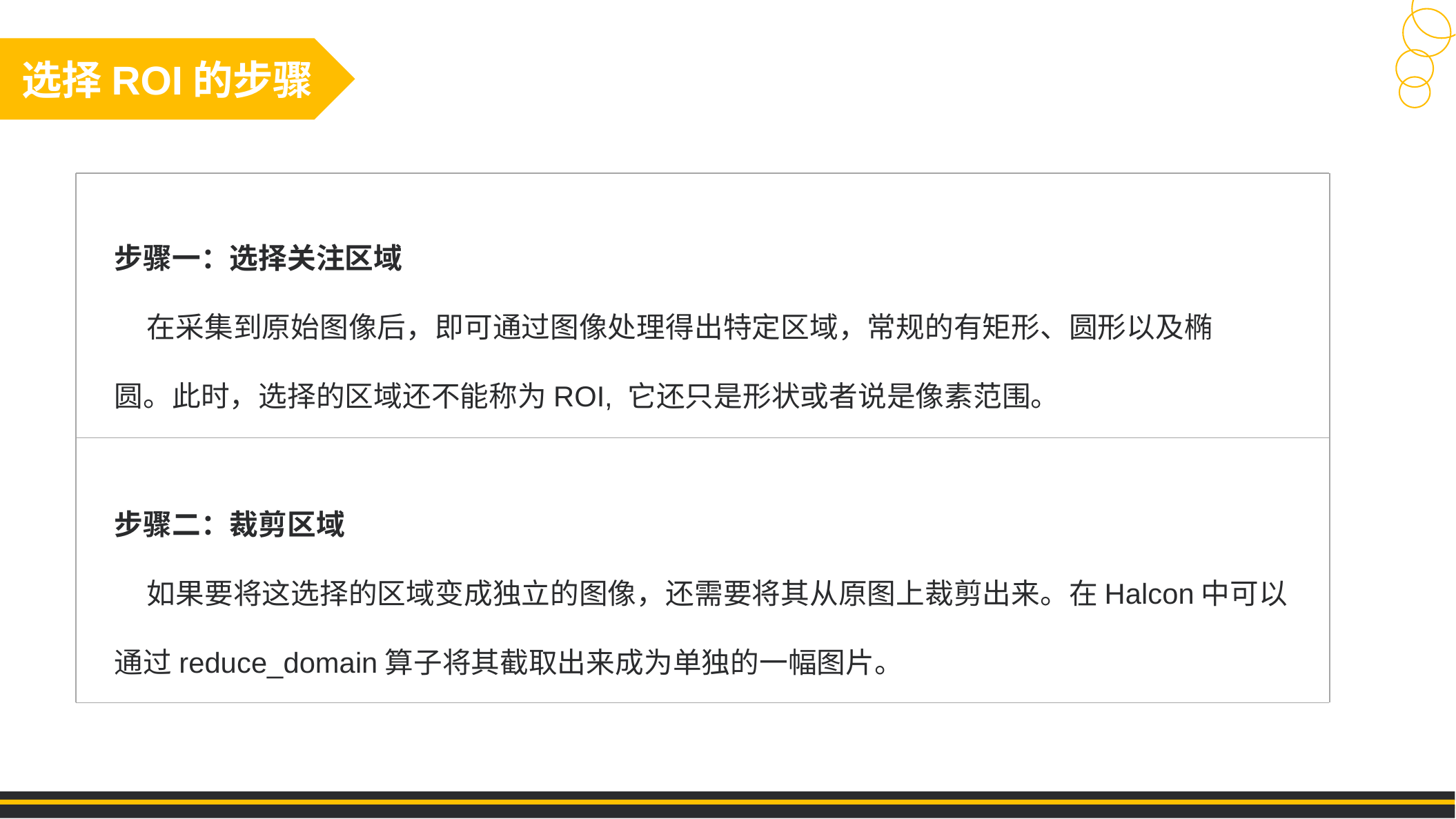

选择ROI的步骤
步骤一：选择关注区域
    在采集到原始图像后，即可通过图像处理得出特定区域，常规的有矩形、圆形以及椭圆。此时，选择的区域还不能称为ROI, 它还只是形状或者说是像素范围。
步骤二：裁剪区域
    如果要将这选择的区域变成独立的图像，还需要将其从原图上裁剪出来。在Halcon中可以通过reduce_domain算子将其截取出来成为单独的一幅图片。